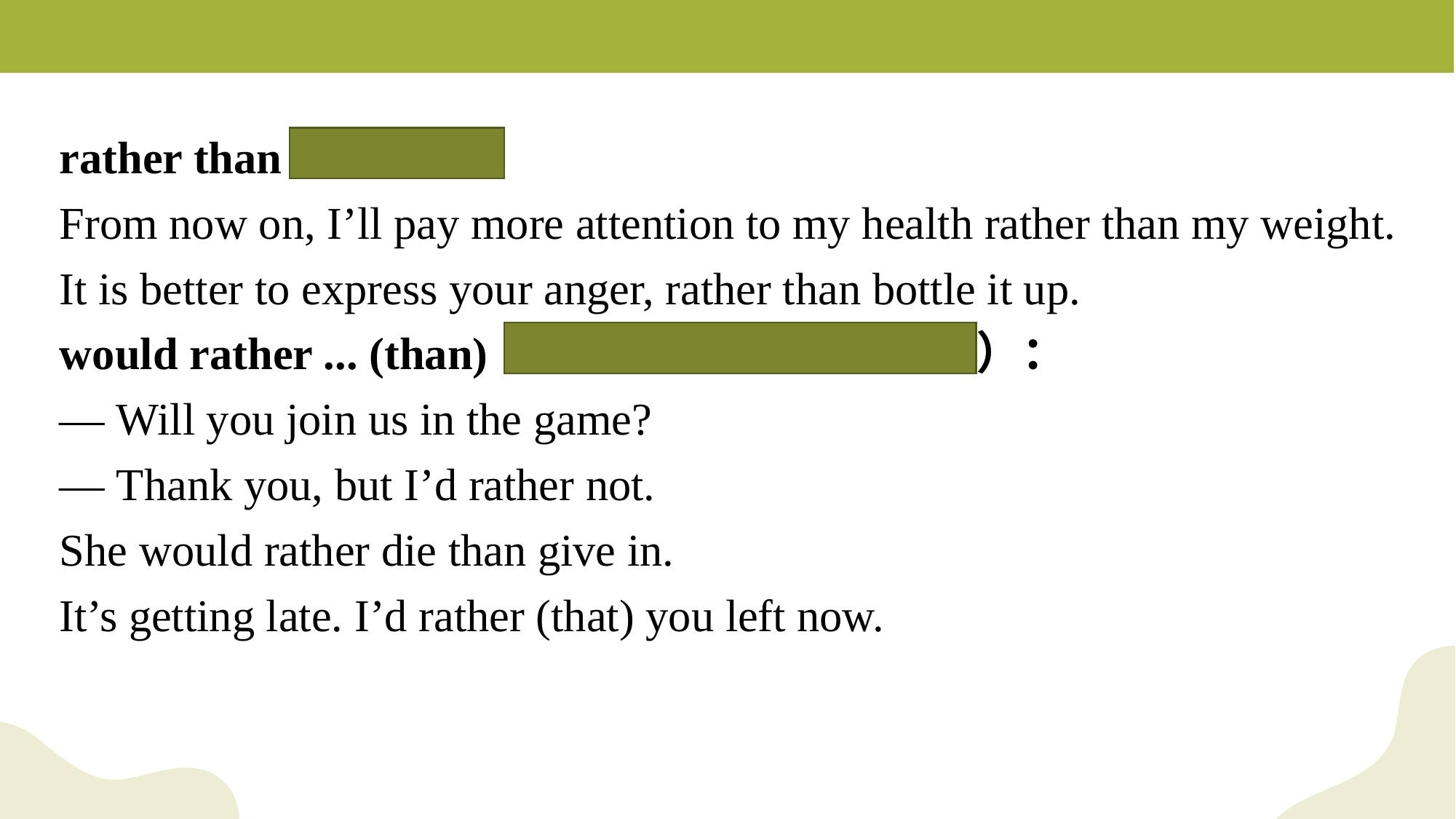

rather than 而不是：
From now on, I’ll pay more attention to my health rather than my weight.
It is better to express your anger, rather than bottle it up.
would rather ... (than) 宁愿 / 宁可……（而不）：
— Will you join us in the game?
— Thank you, but I’d rather not.
She would rather die than give in.
It’s getting late. I’d rather (that) you left now.